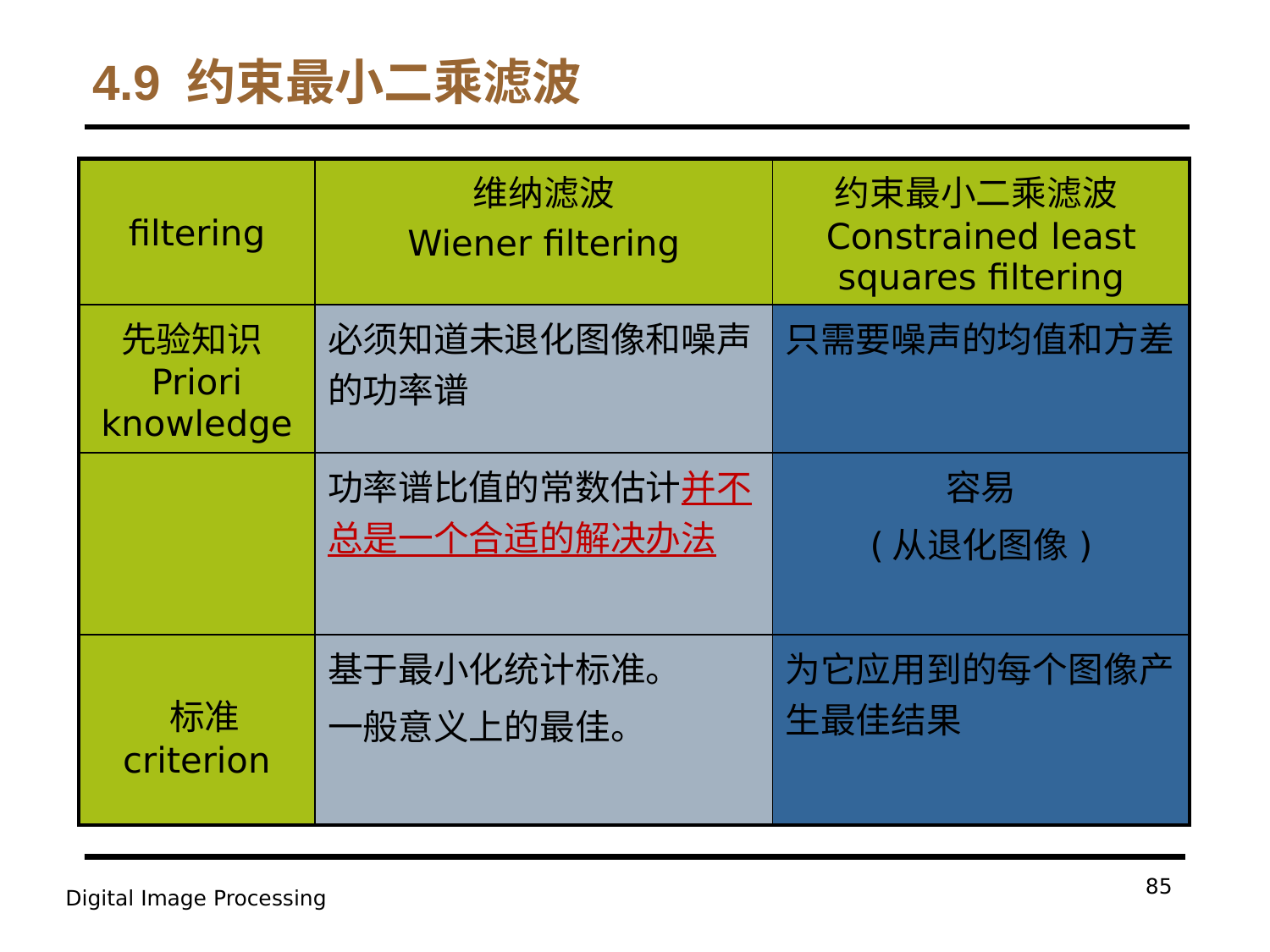

# 4.9 约束最小二乘滤波
| filtering | 维纳滤波 Wiener filtering | 约束最小二乘滤波Constrained least squares filtering |
| --- | --- | --- |
| 先验知识Priori knowledge | 必须知道未退化图像和噪声的功率谱 | 只需要噪声的均值和方差 |
|  | 功率谱比值的常数估计并不总是一个合适的解决办法 | 容易 (从退化图像) |
| 标准criterion | 基于最小化统计标准。 一般意义上的最佳。 | 为它应用到的每个图像产生最佳结果 |
85
Digital Image Processing